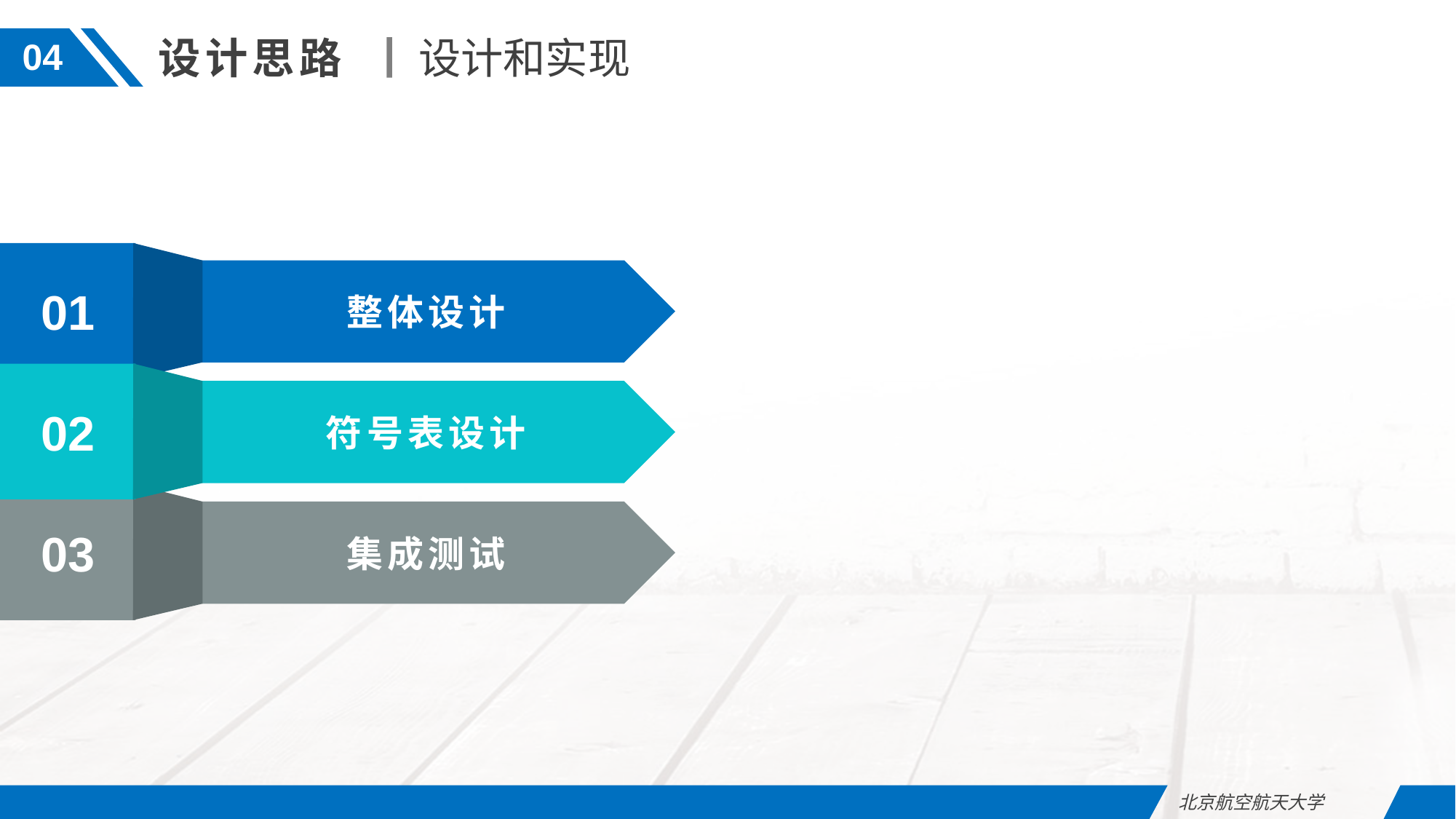

设计思路
设计和实现

04

01

整体设计

02
符号表设计

03
集成测试

北京航空航天大学